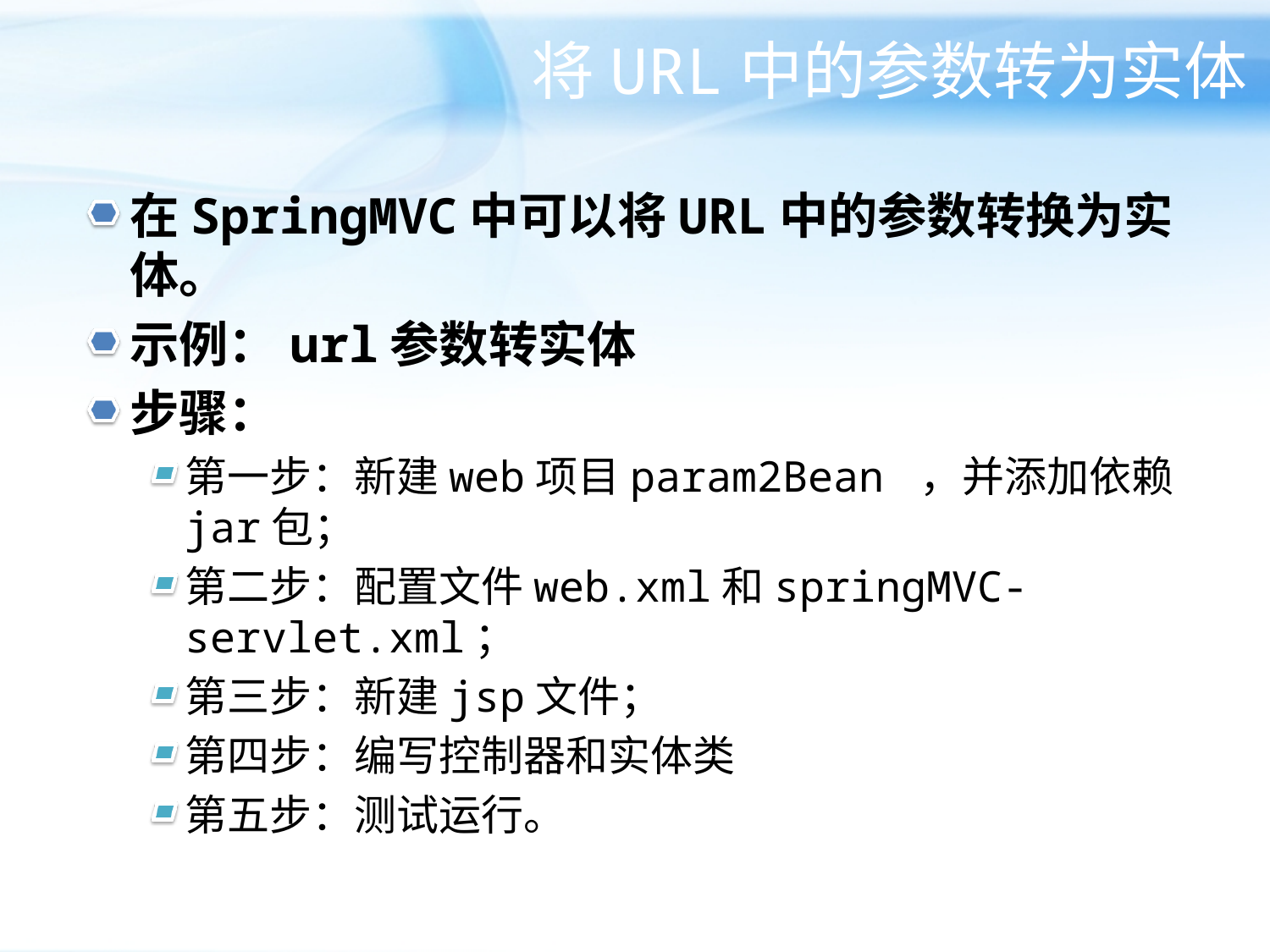

# 将URL中的参数转为实体
在SpringMVC中可以将URL中的参数转换为实体。
示例：url参数转实体
步骤：
第一步：新建web项目param2Bean ，并添加依赖jar包；
第二步：配置文件web.xml和springMVC-servlet.xml；
第三步：新建jsp文件；
第四步：编写控制器和实体类
第五步：测试运行。